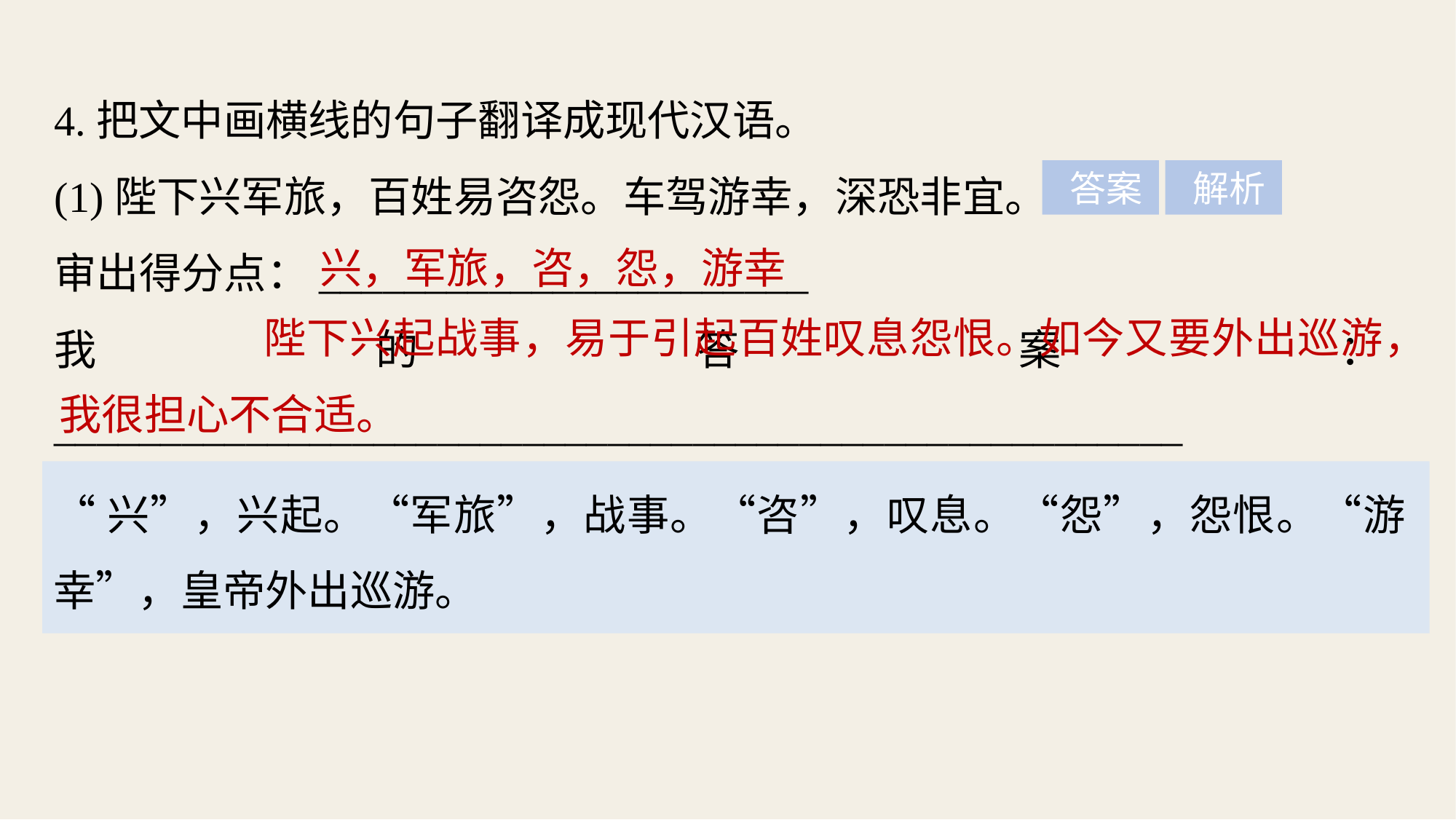

4.把文中画横线的句子翻译成现代汉语。
(1)陛下兴军旅，百姓易咨怨。车驾游幸，深恐非宜。
审出得分点：_______________________
我的答案：_____________________________________________________
_______________
 答案
 解析
兴，军旅，咨，怨，游幸
                   陛下兴起战事，易于引起百姓叹息怨恨。如今又要外出巡游，我很担心不合适。
“兴”，兴起。“军旅”，战事。“咨”，叹息。“怨”，怨恨。“游幸”，皇帝外出巡游。